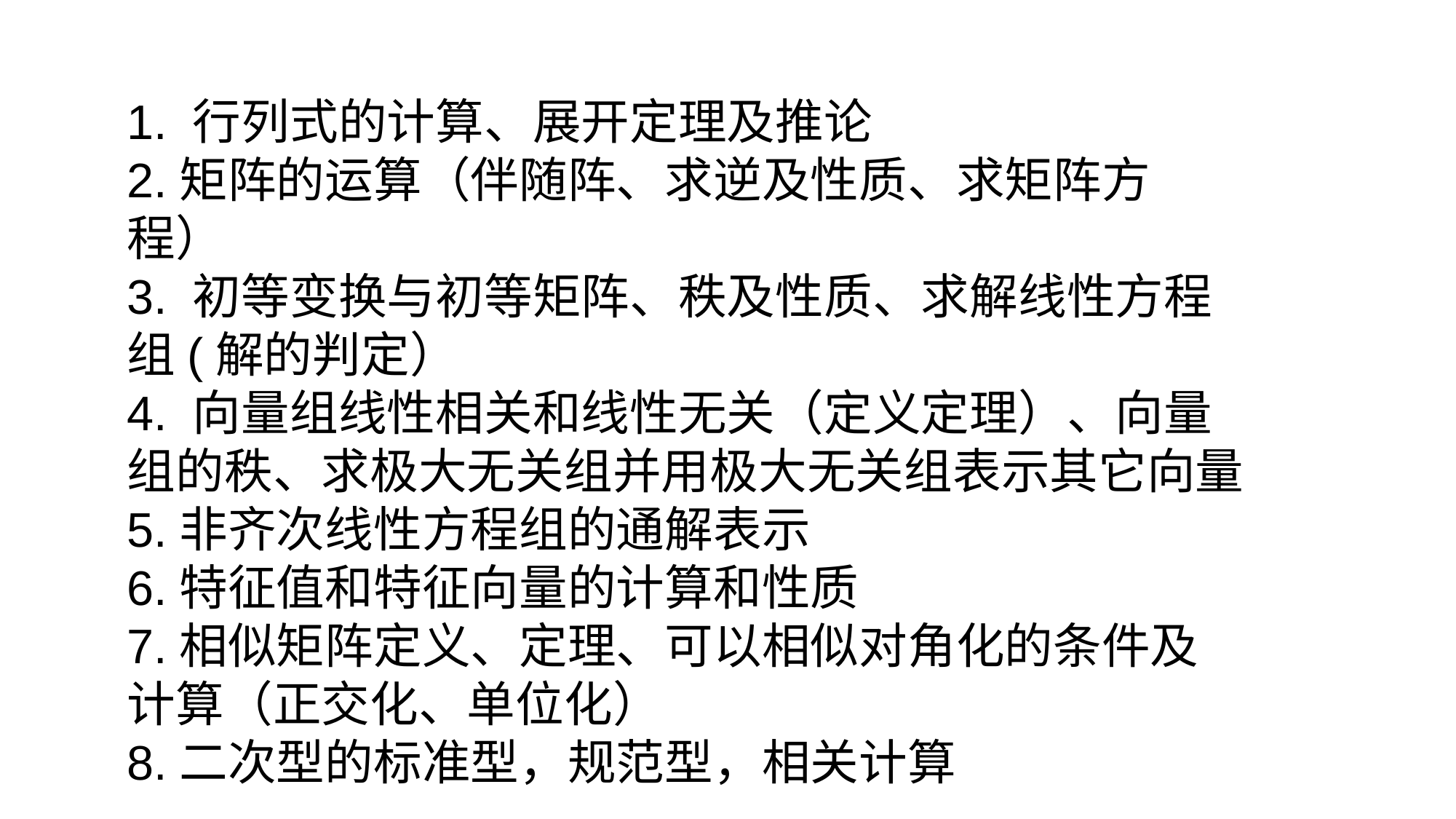

1. 行列式的计算、展开定理及推论
2.矩阵的运算（伴随阵、求逆及性质、求矩阵方程）
3. 初等变换与初等矩阵、秩及性质、求解线性方程组(解的判定）
4. 向量组线性相关和线性无关（定义定理）、向量组的秩、求极大无关组并用极大无关组表示其它向量
5.非齐次线性方程组的通解表示
6.特征值和特征向量的计算和性质
7.相似矩阵定义、定理、可以相似对角化的条件及计算（正交化、单位化）
8.二次型的标准型，规范型，相关计算